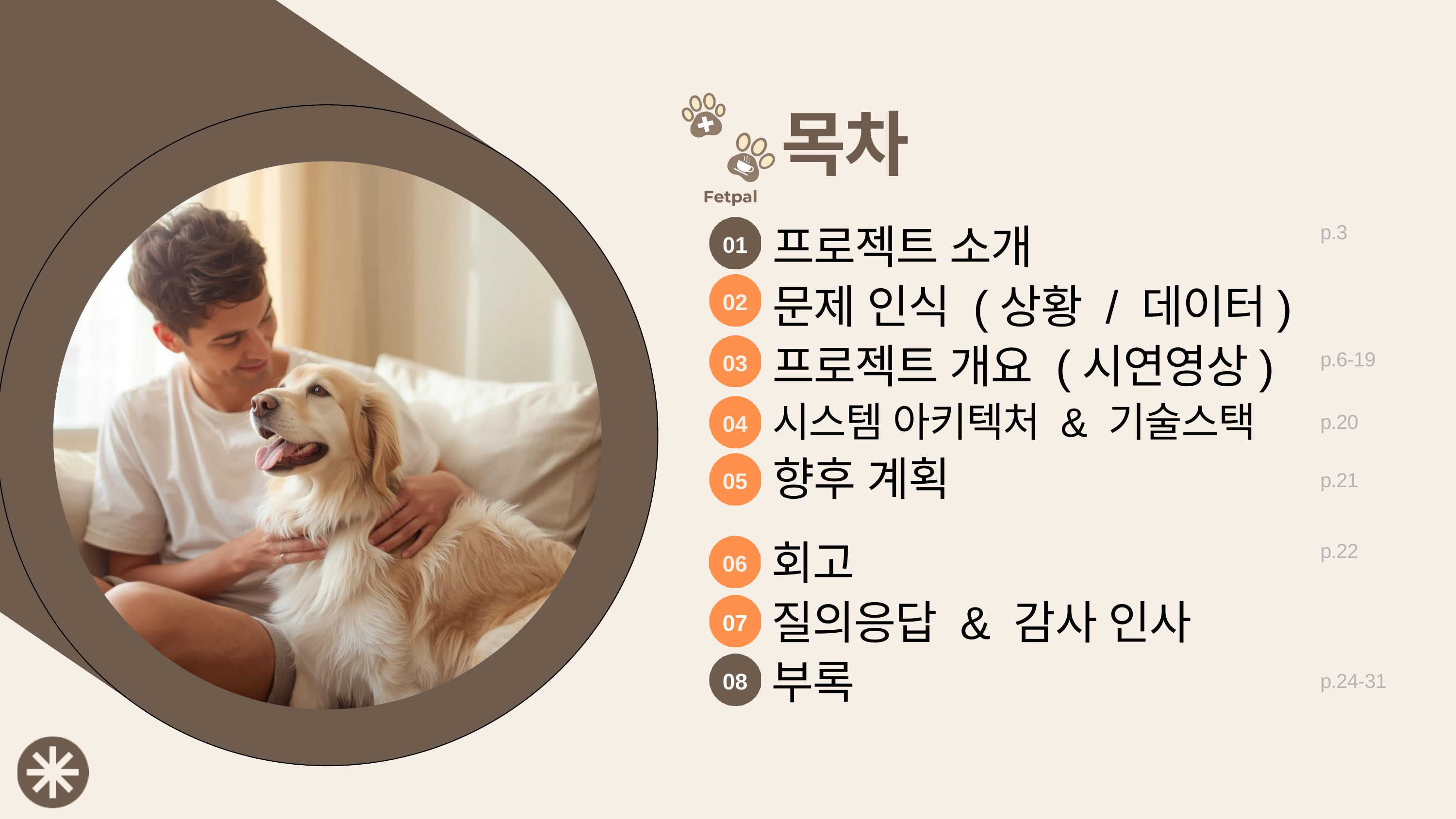

목차
프로젝트 소개
문제 인식 (상황 / 데이터)
프로젝트 개요 (시연영상)
시스템 아키텍처 & 기술스택
향후 계획
p.3

01

02

03
p.6-19

04
p.20

05
p.21
회고
질의응답 & 감사 인사
부록
p.22

06

07

08
p.24-31